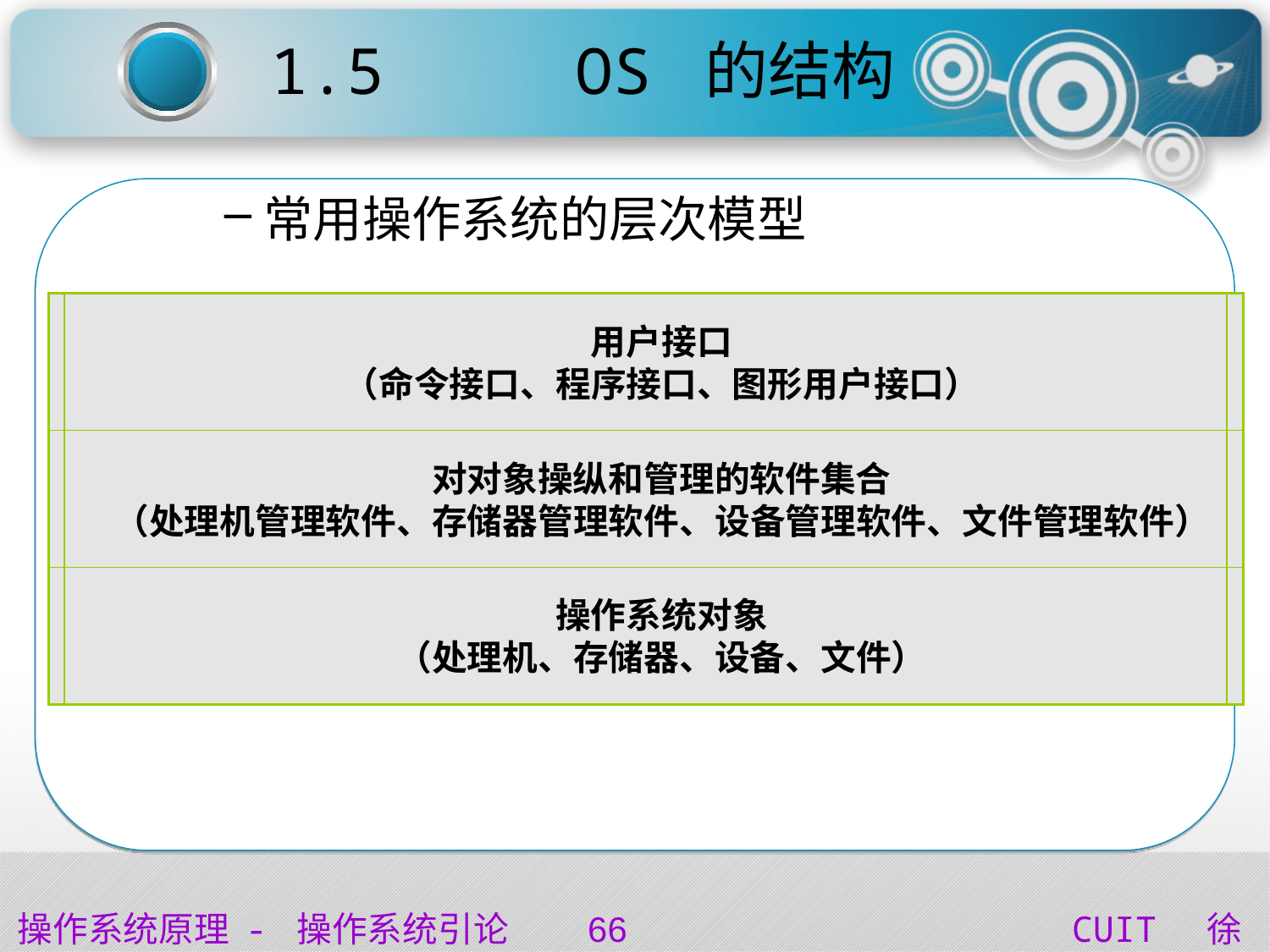

# 1.5     OS 的结构
常用操作系统的层次模型

用户接口
（命令接口、程序接口、图形用户接口）

对对象操纵和管理的软件集合
（处理机管理软件、存储器管理软件、设备管理软件、文件管理软件）

操作系统对象
（处理机、存储器、设备、文件）